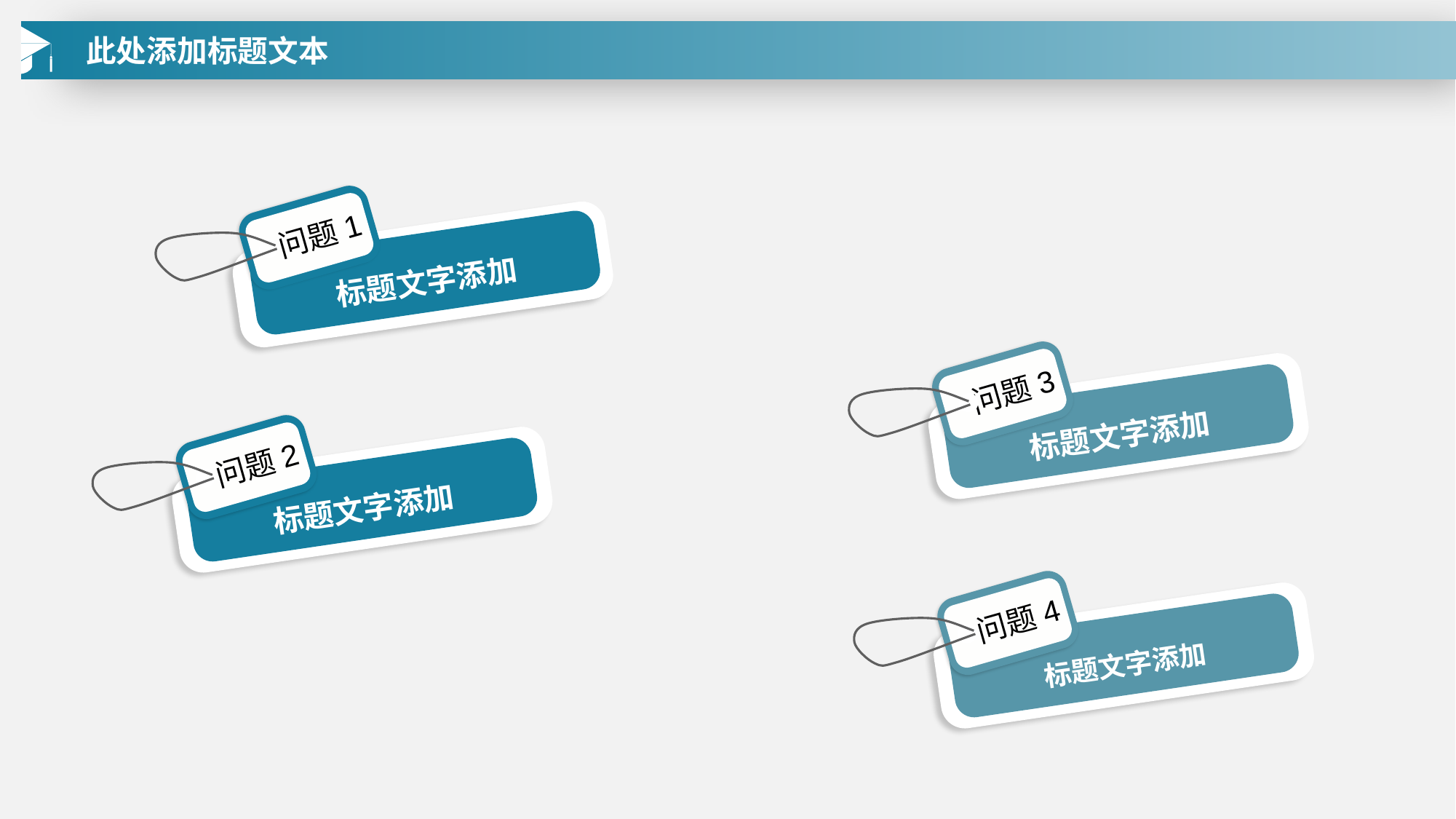

此处添加标题文本

问题1

标题文字添加

问题3

标题文字添加

问题2

标题文字添加

问题4

标题文字添加